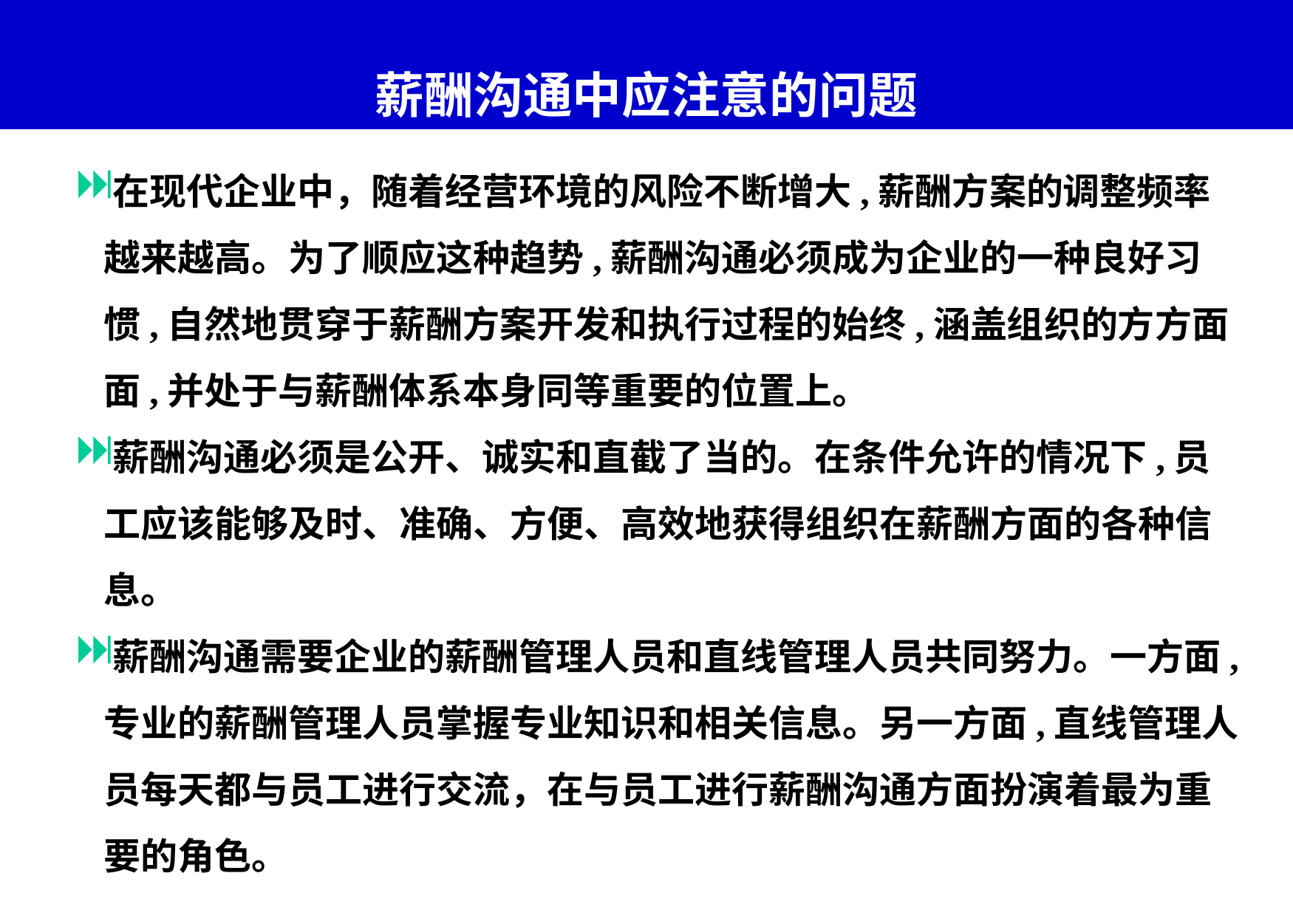

# 薪酬沟通中应注意的问题
在现代企业中，随着经营环境的风险不断增大,薪酬方案的调整频率越来越高。为了顺应这种趋势,薪酬沟通必须成为企业的一种良好习惯,自然地贯穿于薪酬方案开发和执行过程的始终,涵盖组织的方方面面,并处于与薪酬体系本身同等重要的位置上。
薪酬沟通必须是公开、诚实和直截了当的。在条件允许的情况下,员工应该能够及时、准确、方便、高效地获得组织在薪酬方面的各种信息。
薪酬沟通需要企业的薪酬管理人员和直线管理人员共同努力。一方面,专业的薪酬管理人员掌握专业知识和相关信息。另一方面,直线管理人员每天都与员工进行交流，在与员工进行薪酬沟通方面扮演着最为重要的角色。